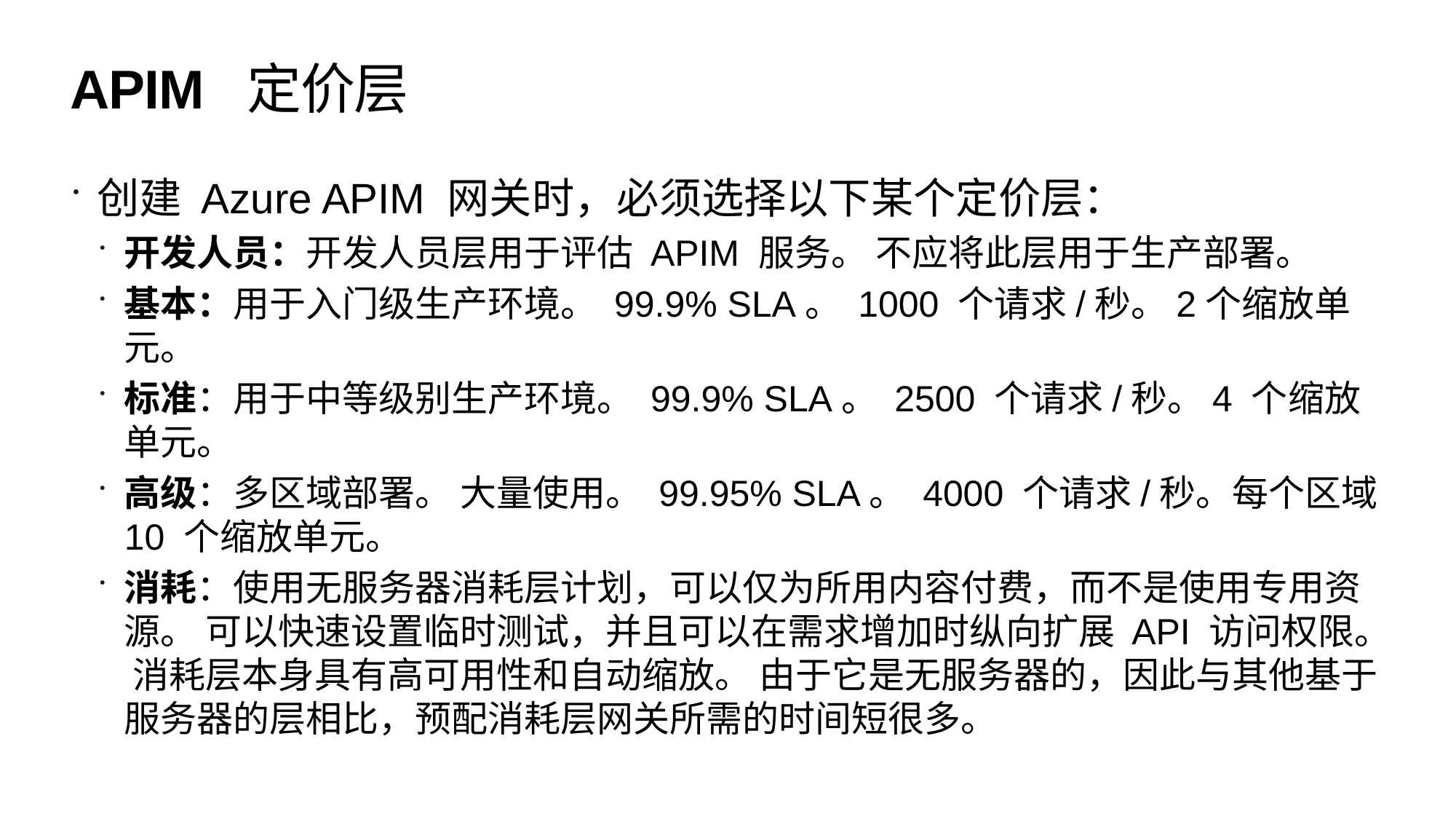

# APIM  定价层
创建 Azure APIM 网关时，必须选择以下某个定价层：
开发人员：开发人员层用于评估 APIM 服务。 不应将此层用于生产部署。
基本：用于入门级生产环境。 99.9% SLA。 1000 个请求/秒。2个缩放单元。
标准：用于中等级别生产环境。 99.9% SLA。 2500 个请求/秒。4 个缩放单元。
高级：多区域部署。 大量使用。 99.95% SLA。 4000 个请求/秒。每个区域 10 个缩放单元。
消耗：使用无服务器消耗层计划，可以仅为所用内容付费，而不是使用专用资源。 可以快速设置临时测试，并且可以在需求增加时纵向扩展 API 访问权限。 消耗层本身具有高可用性和自动缩放。 由于它是无服务器的，因此与其他基于服务器的层相比，预配消耗层网关所需的时间短很多。